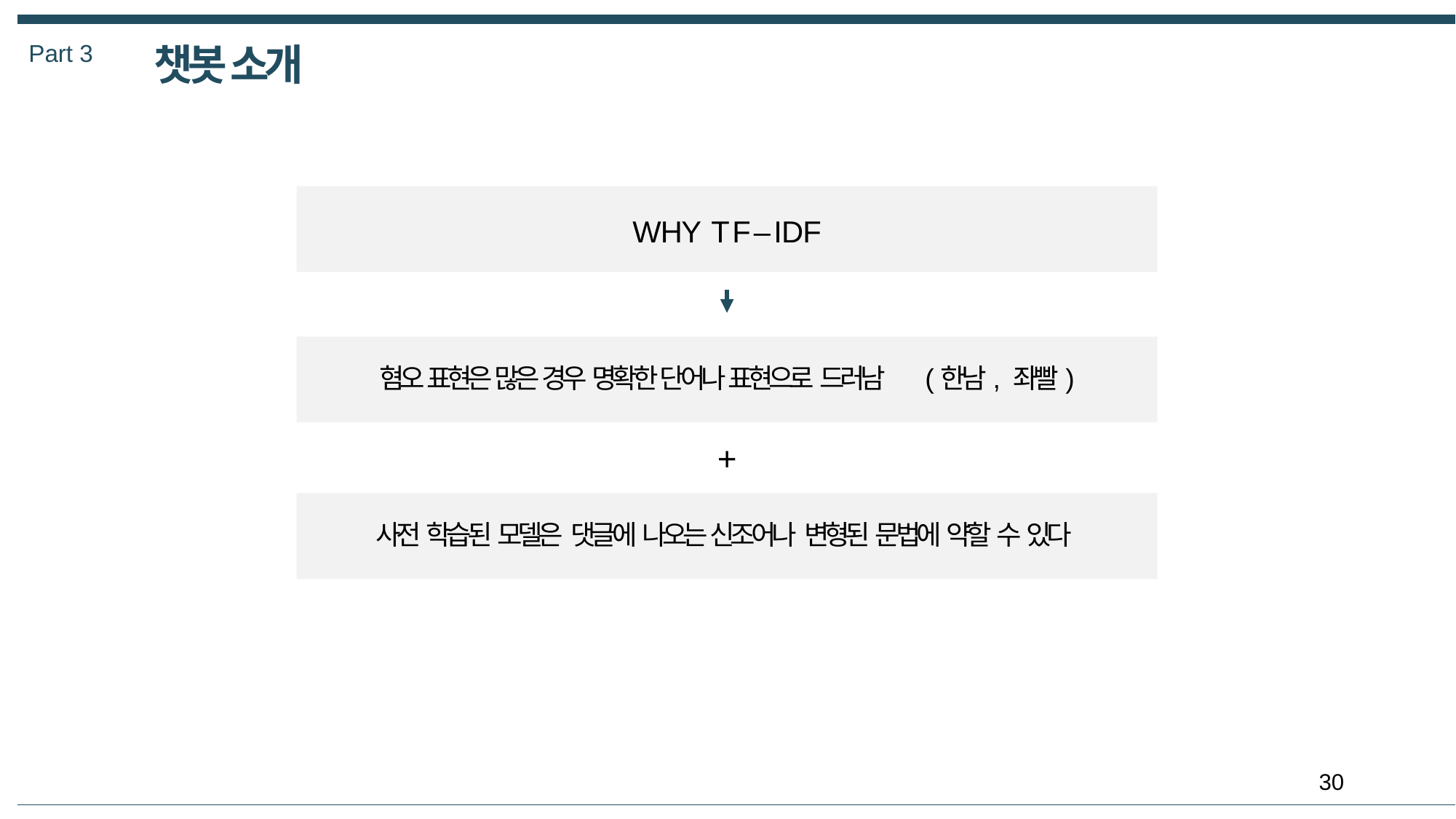

Part 3
챗봇 소개

W H Y    T  F  –  I D F

혐오  표현은  많은  경우   명확한  단어나  표현으로   드러남  	(한남,  좌빨)
+

사전   학습된   모델은    댓글에   나오는  신조어나    변형된   문법에   약할   수   있다
30